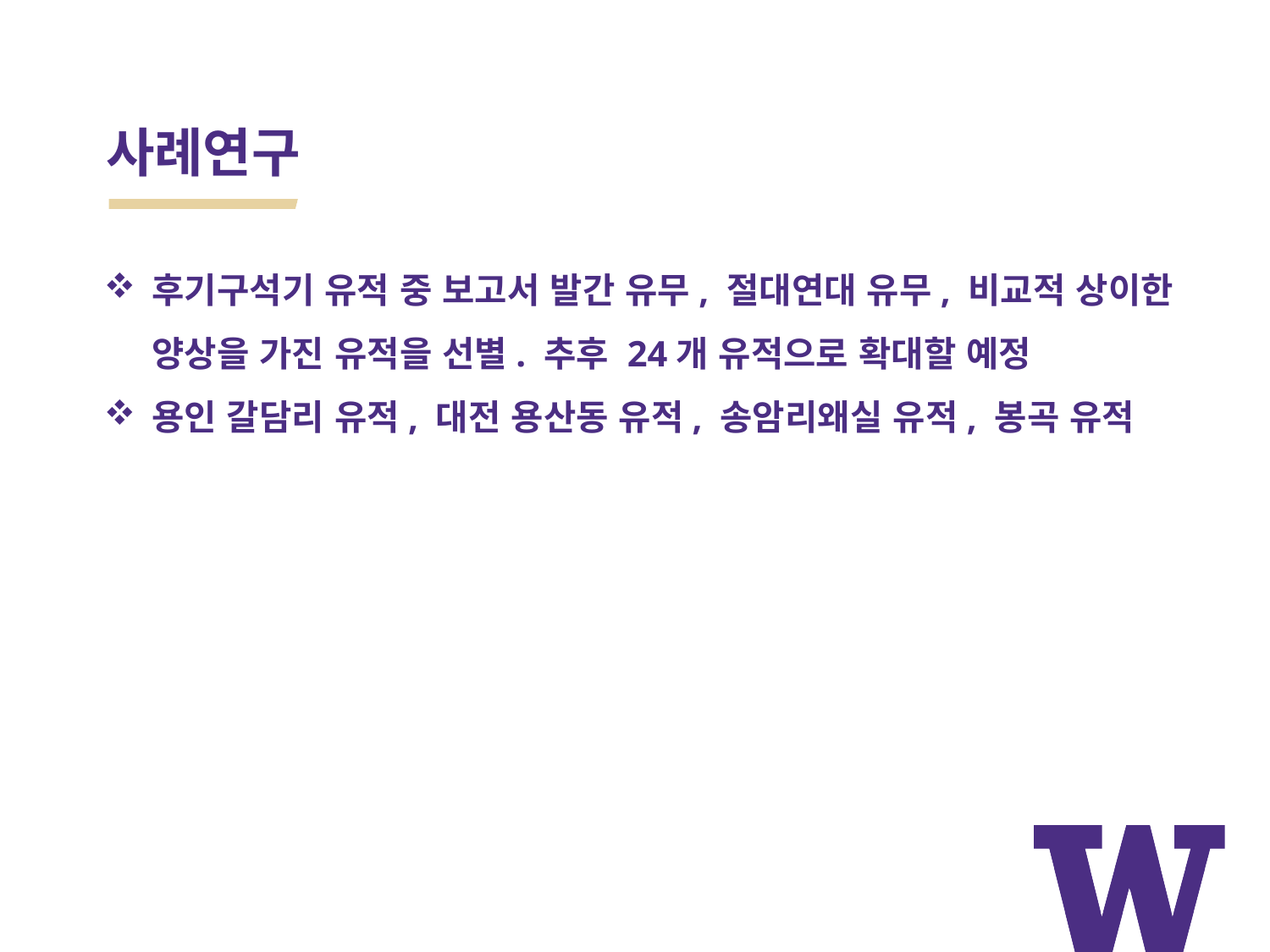

# 사례연구
후기구석기 유적 중 보고서 발간 유무, 절대연대 유무, 비교적 상이한 양상을 가진 유적을 선별. 추후 24개 유적으로 확대할 예정
용인 갈담리 유적, 대전 용산동 유적, 송암리왜실 유적, 봉곡 유적